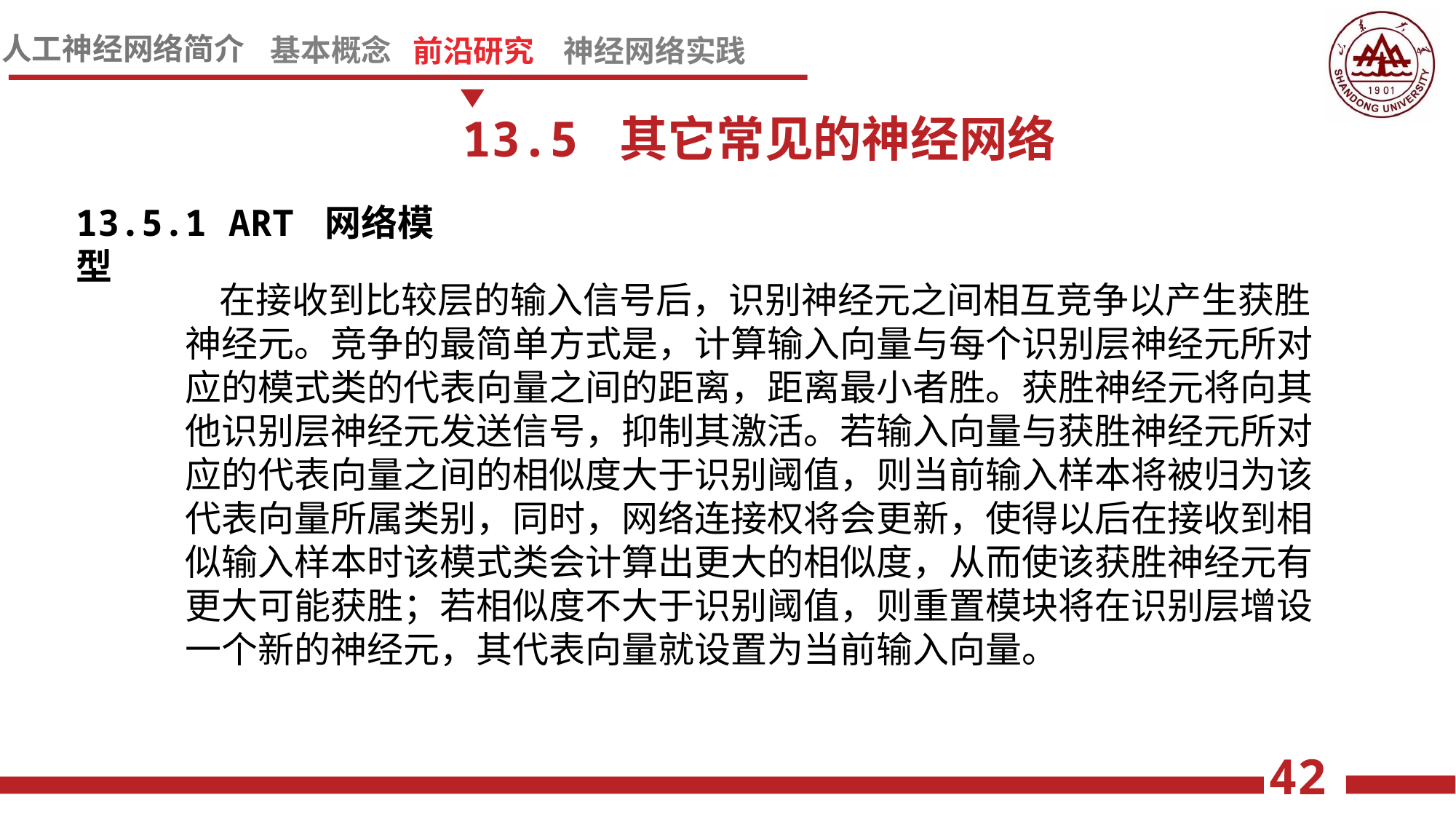

13.5 其它常见的神经网络
13.5.1 ART 网络模型
    在接收到比较层的输入信号后，识别神经元之间相互竞争以产生获胜神经元。竞争的最简单方式是，计算输入向量与每个识别层神经元所对应的模式类的代表向量之间的距离，距离最小者胜。获胜神经元将向其他识别层神经元发送信号，抑制其激活。若输入向量与获胜神经元所对应的代表向量之间的相似度大于识别阈值，则当前输入样本将被归为该代表向量所属类别，同时，网络连接权将会更新，使得以后在接收到相似输入样本时该模式类会计算出更大的相似度，从而使该获胜神经元有更大可能获胜；若相似度不大于识别阈值，则重置模块将在识别层增设一个新的神经元，其代表向量就设置为当前输入向量。